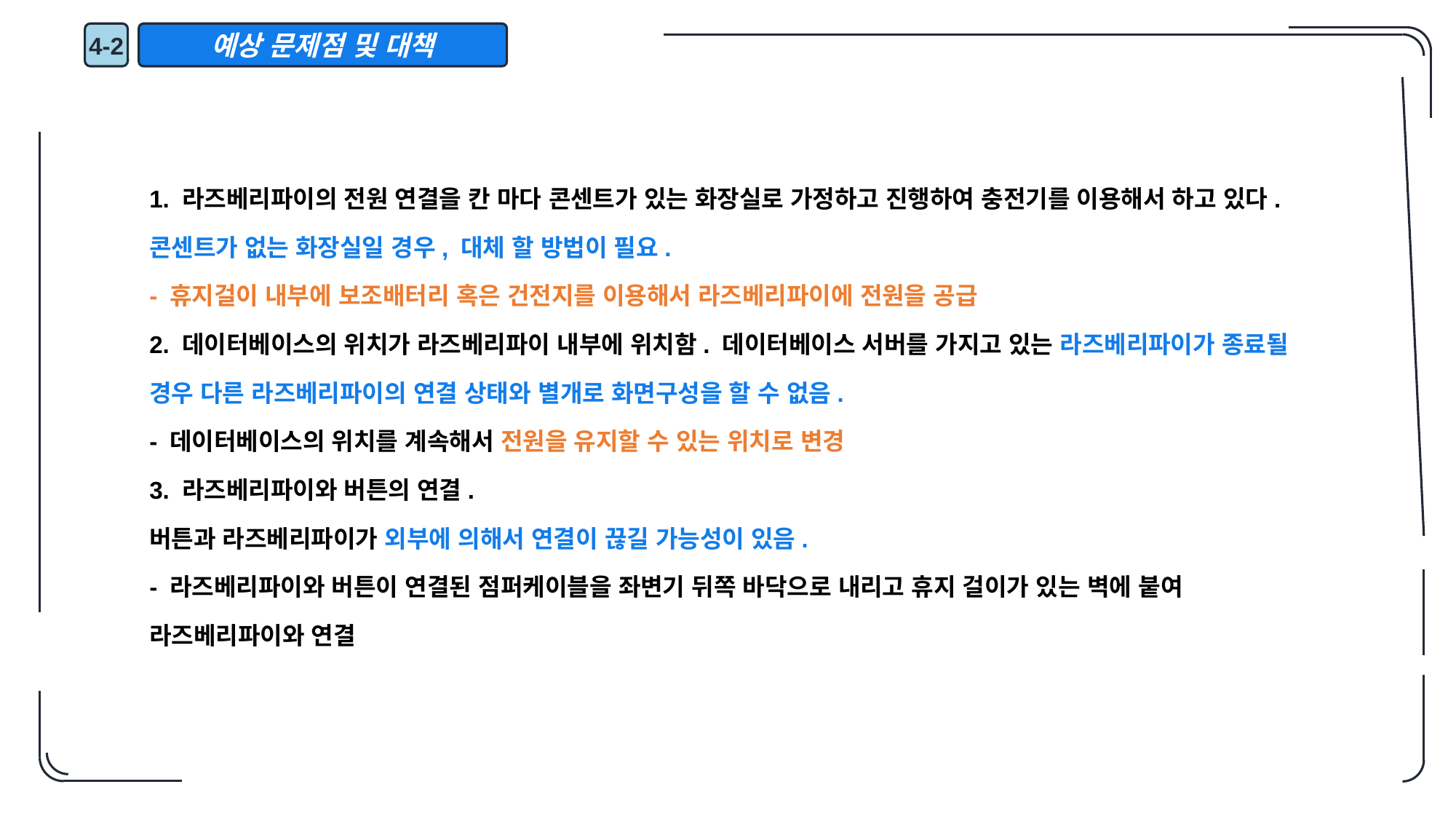

4-2
예상 문제점 및 대책

1. 라즈베리파이의 전원 연결을 칸 마다 콘센트가 있는 화장실로 가정하고 진행하여 충전기를 이용해서 하고 있다. 콘센트가 없는 화장실일 경우, 대체 할 방법이 필요.
- 휴지걸이 내부에 보조배터리 혹은 건전지를 이용해서 라즈베리파이에 전원을 공급
2. 데이터베이스의 위치가 라즈베리파이 내부에 위치함. 데이터베이스 서버를 가지고 있는 라즈베리파이가 종료될 경우 다른 라즈베리파이의 연결 상태와 별개로 화면구성을 할 수 없음.
- 데이터베이스의 위치를 계속해서 전원을 유지할 수 있는 위치로 변경
3. 라즈베리파이와 버튼의 연결.
버튼과 라즈베리파이가 외부에 의해서 연결이 끊길 가능성이 있음.
- 라즈베리파이와 버튼이 연결된 점퍼케이블을 좌변기 뒤쪽 바닥으로 내리고 휴지 걸이가 있는 벽에 붙여 라즈베리파이와 연결